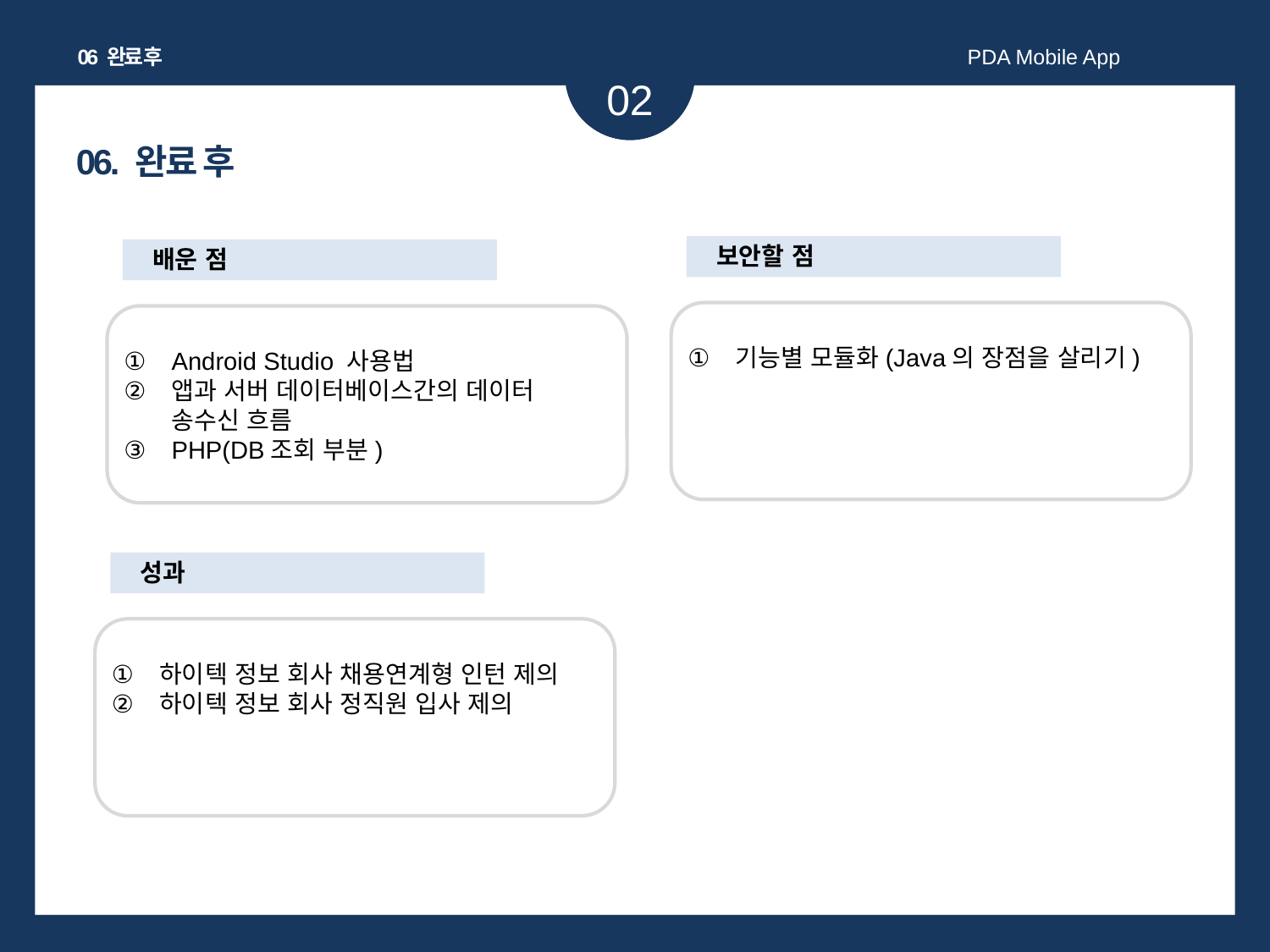

06 완료 후
PDA Mobile App
02

06. 완료 후
보안할 점

기능별 모듈화(Java의 장점을 살리기)

배운 점

Android Studio 사용법
앱과 서버 데이터베이스간의 데이터 송수신 흐름
PHP(DB조회 부분)

성과

하이텍 정보 회사 채용연계형 인턴 제의
하이텍 정보 회사 정직원 입사 제의